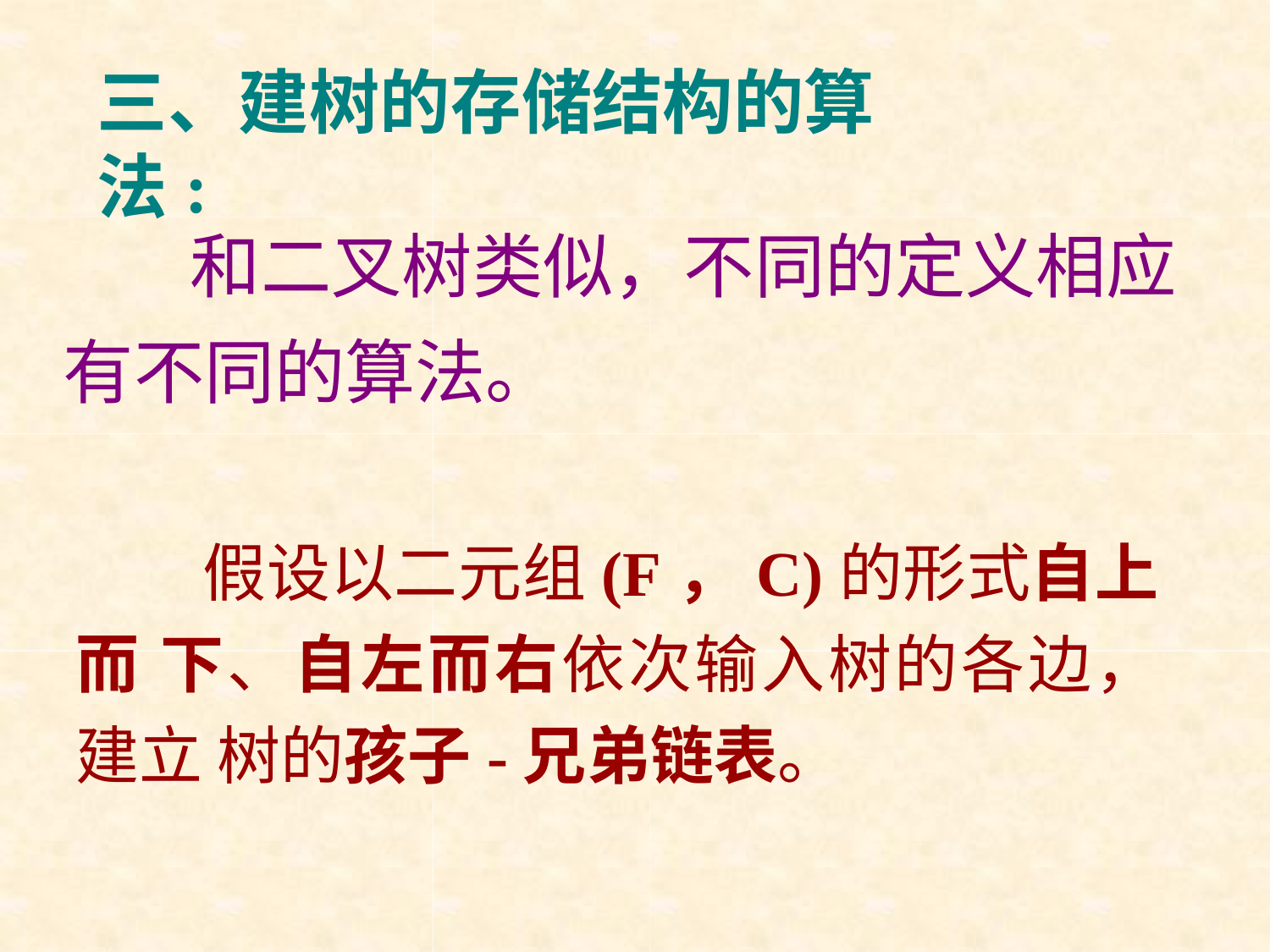

# 三、建树的存储结构的算法:
和二叉树类似，不同的定义相应 有不同的算法。

假设以二元组(F，C)的形式自上而 下、自左而右依次输入树的各边，建立 树的孩子-兄弟链表。